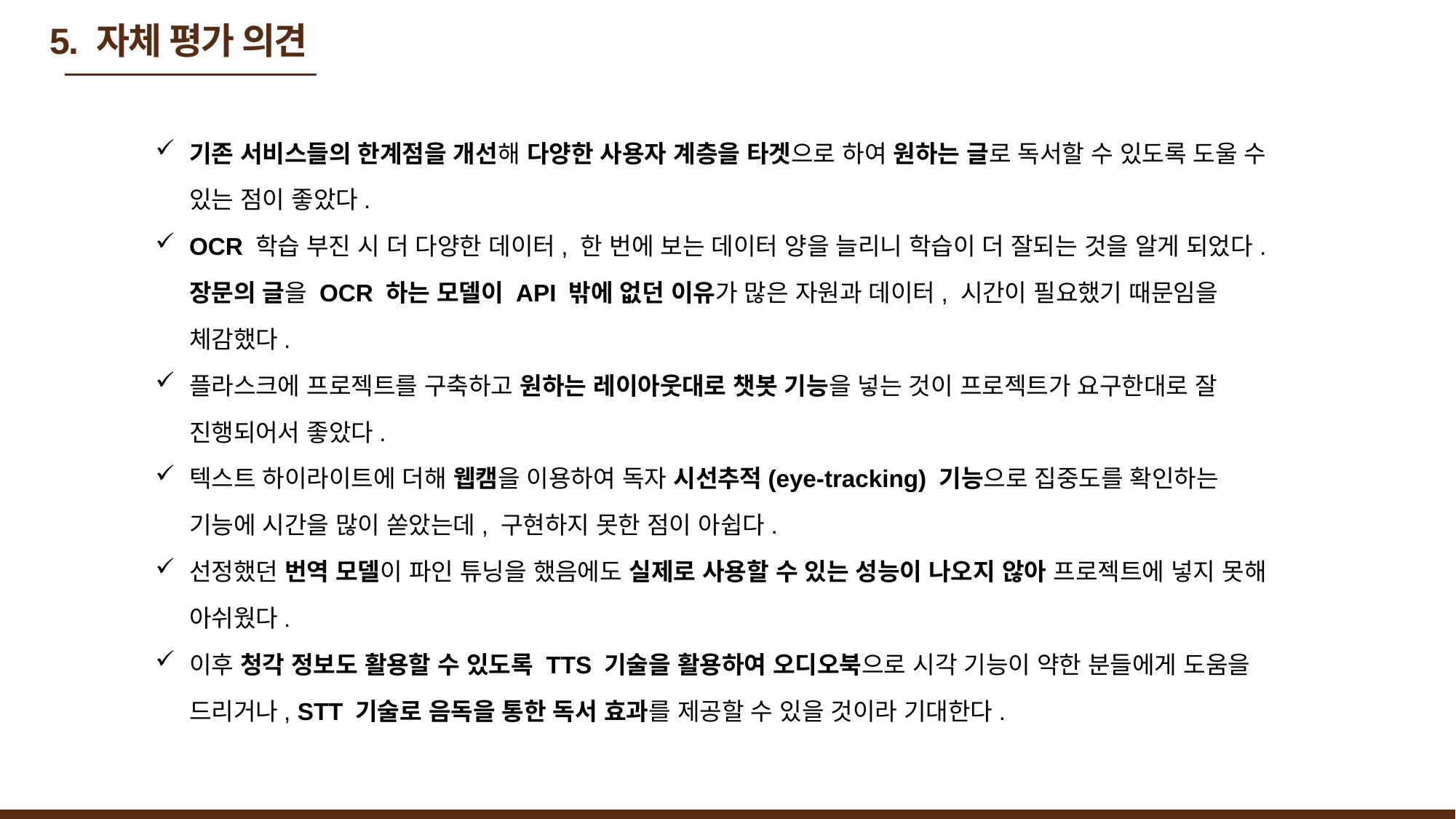

# 5. 자체 평가 의견
기존 서비스들의 한계점을 개선해 다양한 사용자 계층을 타겟으로 하여 원하는 글로 독서할 수 있도록 도울 수 있는 점이 좋았다.
OCR 학습 부진 시 더 다양한 데이터, 한 번에 보는 데이터 양을 늘리니 학습이 더 잘되는 것을 알게 되었다. 장문의 글을 OCR 하는 모델이 API 밖에 없던 이유가 많은 자원과 데이터, 시간이 필요했기 때문임을 체감했다.
플라스크에 프로젝트를 구축하고 원하는 레이아웃대로 챗봇 기능을 넣는 것이 프로젝트가 요구한대로 잘 진행되어서 좋았다.
텍스트 하이라이트에 더해 웹캠을 이용하여 독자 시선추적(eye-tracking) 기능으로 집중도를 확인하는 기능에 시간을 많이 쏟았는데, 구현하지 못한 점이 아쉽다.
선정했던 번역 모델이 파인 튜닝을 했음에도 실제로 사용할 수 있는 성능이 나오지 않아 프로젝트에 넣지 못해 아쉬웠다.
이후 청각 정보도 활용할 수 있도록 TTS 기술을 활용하여 오디오북으로 시각 기능이 약한 분들에게 도움을 드리거나, STT 기술로 음독을 통한 독서 효과를 제공할 수 있을 것이라 기대한다.